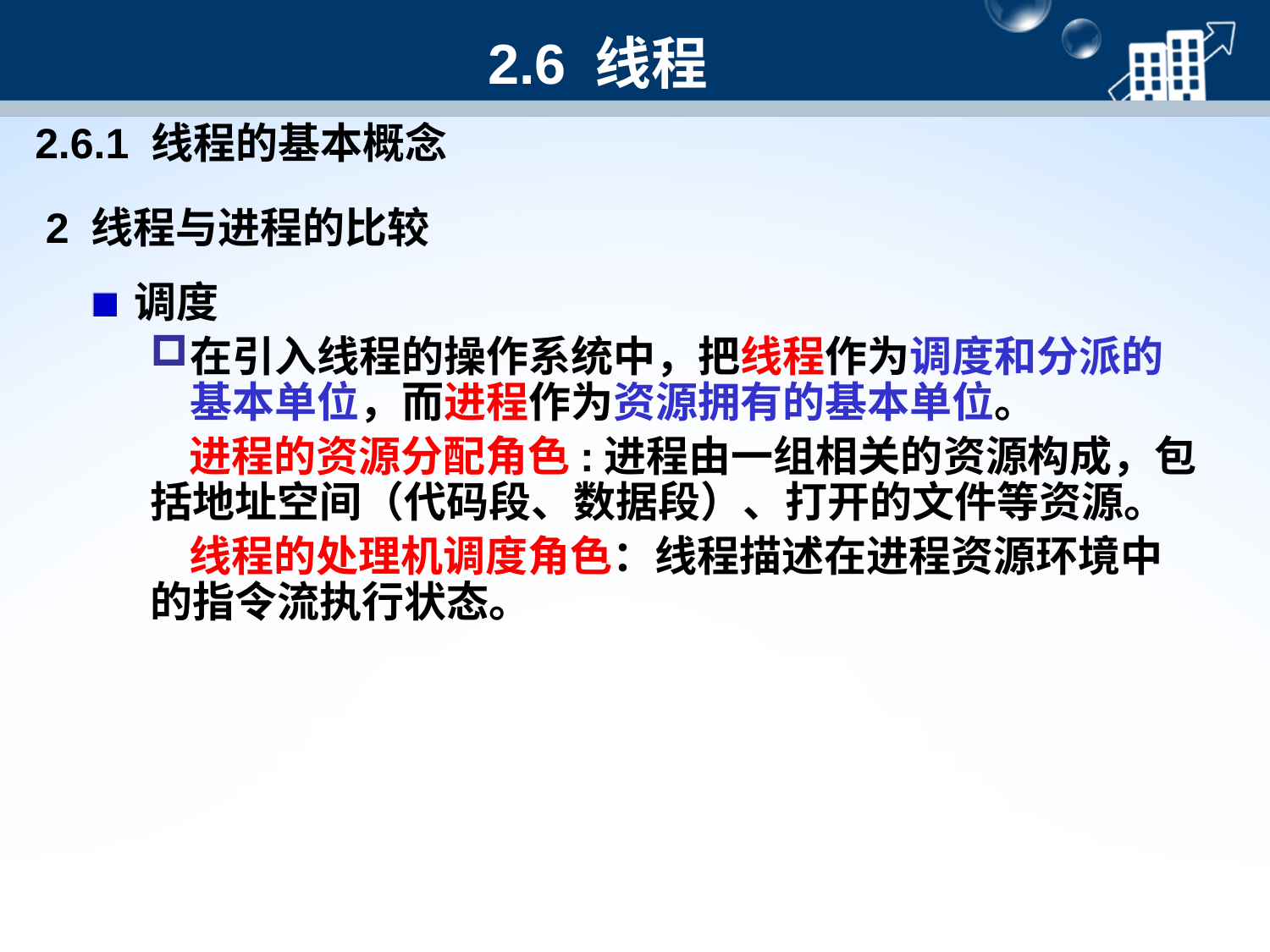

# 2.6 线程
2.6.1 线程的基本概念
2 线程与进程的比较
调度
在引入线程的操作系统中，把线程作为调度和分派的基本单位，而进程作为资源拥有的基本单位。
   进程的资源分配角色:进程由一组相关的资源构成，包括地址空间（代码段、数据段）、打开的文件等资源。
   线程的处理机调度角色：线程描述在进程资源环境中的指令流执行状态。